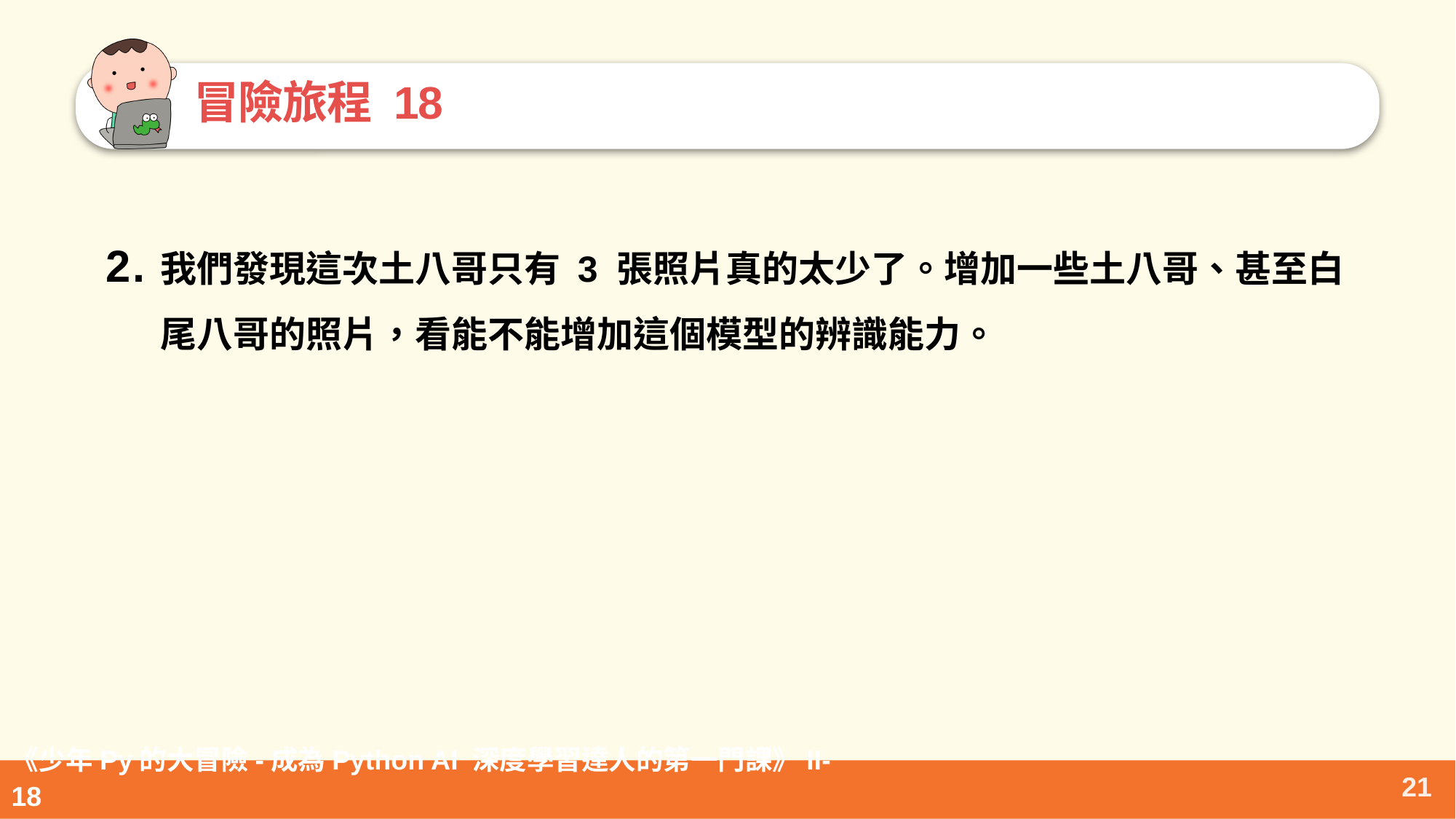

冒險旅程 18
我們發現這次土八哥只有 3 張照片真的太少了。增加一些土八哥、甚至白尾八哥的照片，看能不能增加這個模型的辨識能力。
21